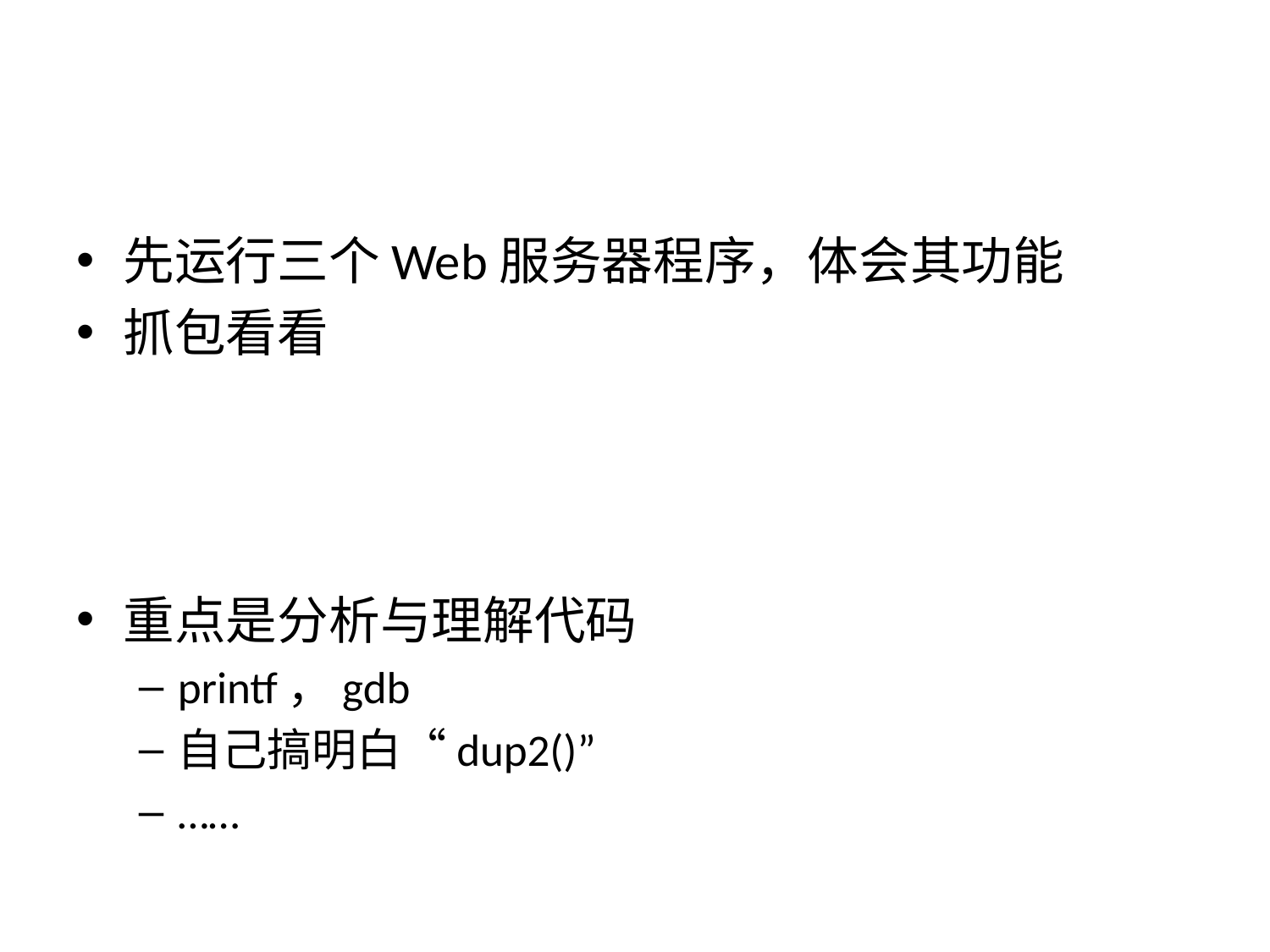

#
先运行三个Web服务器程序，体会其功能
抓包看看

重点是分析与理解代码
printf，gdb
自己搞明白“dup2()”
……